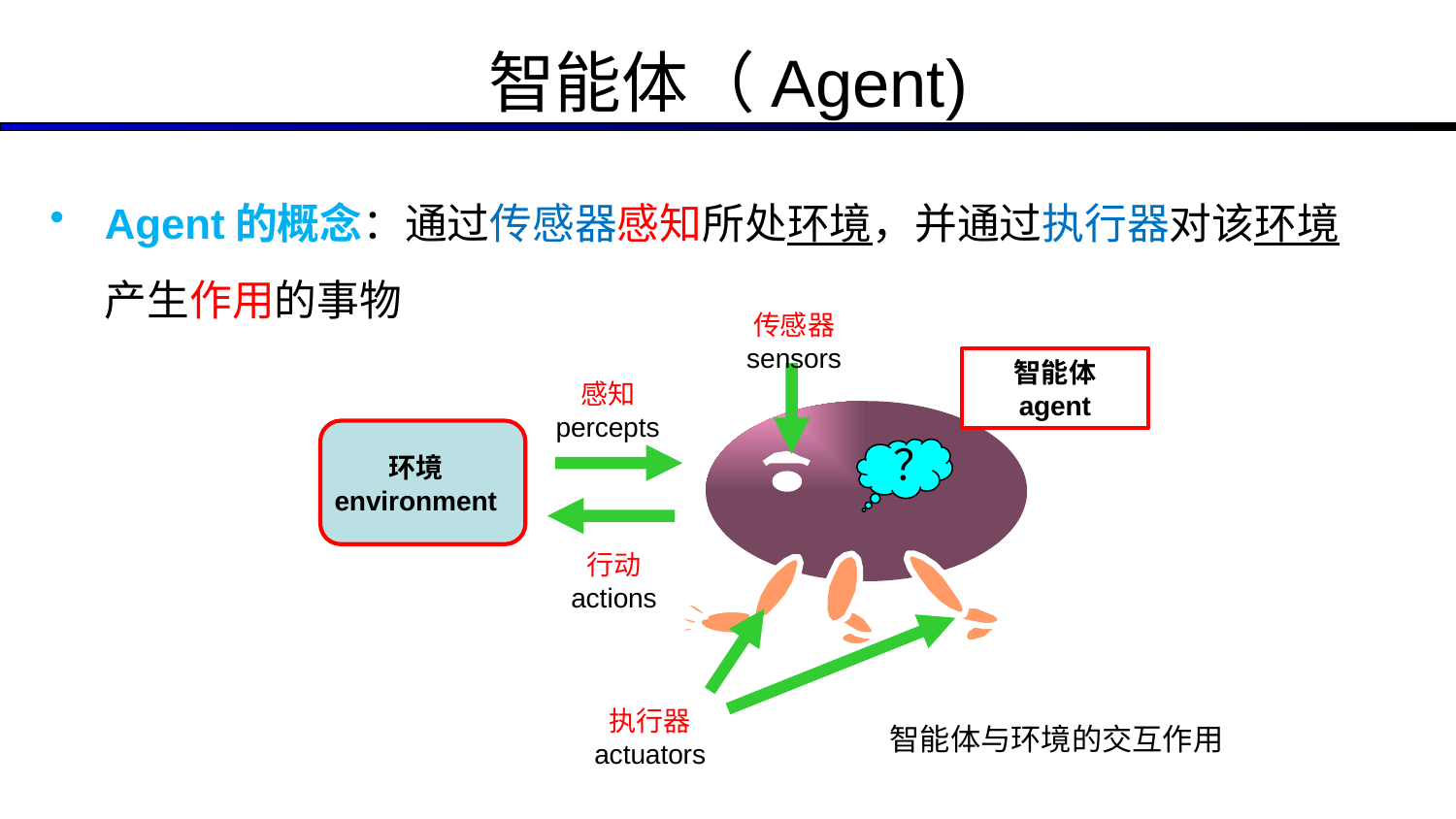

智能体（Agent)
Agent的概念：通过传感器感知所处环境，并通过执行器对该环境产生作用的事物
传感器
sensors

智能体
agent

感知
percepts

？

环境
environment

环  境

行动
actions

执行器
actuators

智能体与环境的交互作用